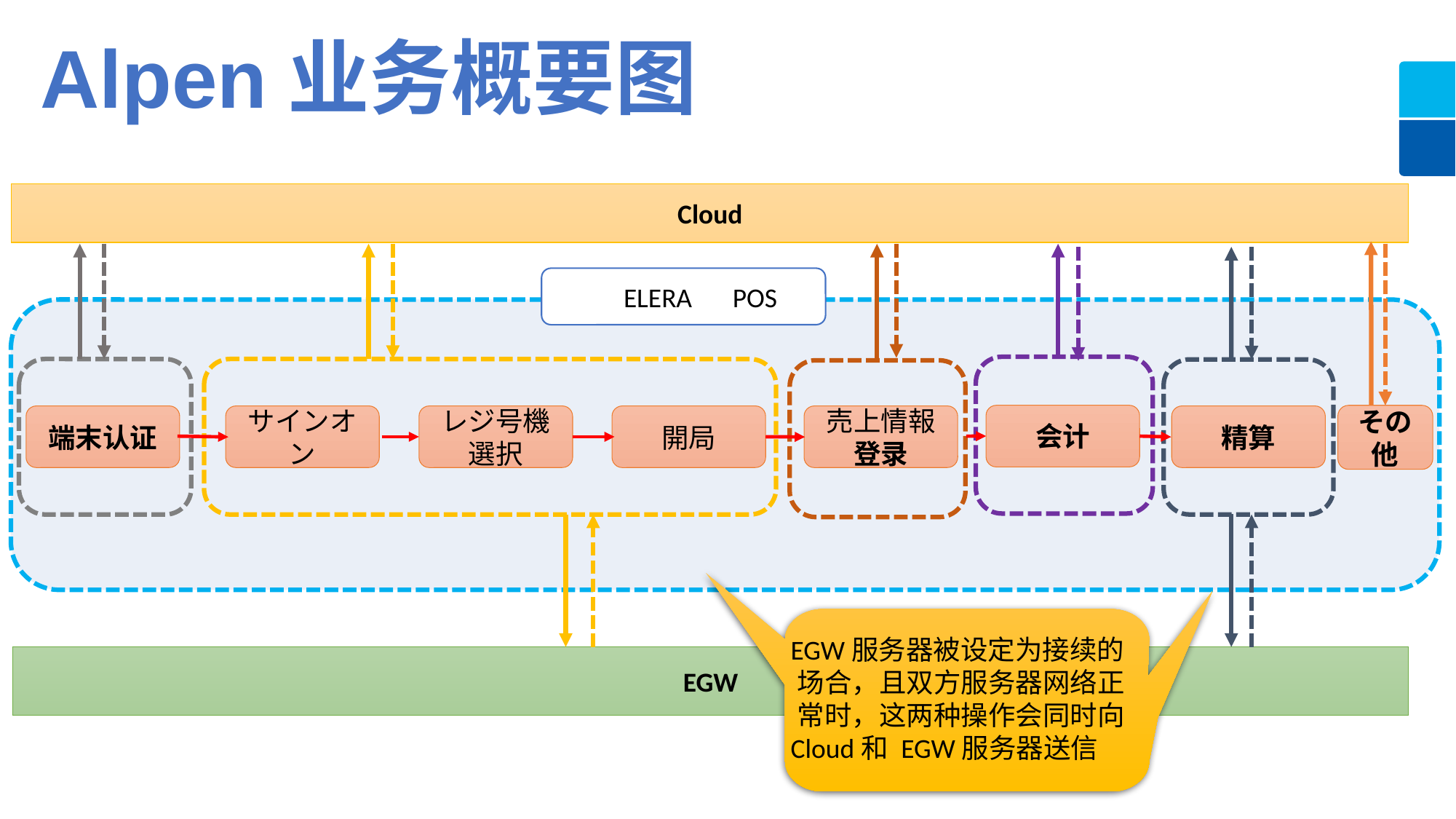

Alpen业务概要图
Cloud
　ELERA　POS

会计
その他
開局
売上情報登录
精算
端末认证
サインオン
レジ号機選択

            EGW服务器被设定为接续的
            场合，且双方服务器网络正
            常时，这两种操作会同时向
            Cloud和 EGW服务器送信
EGW